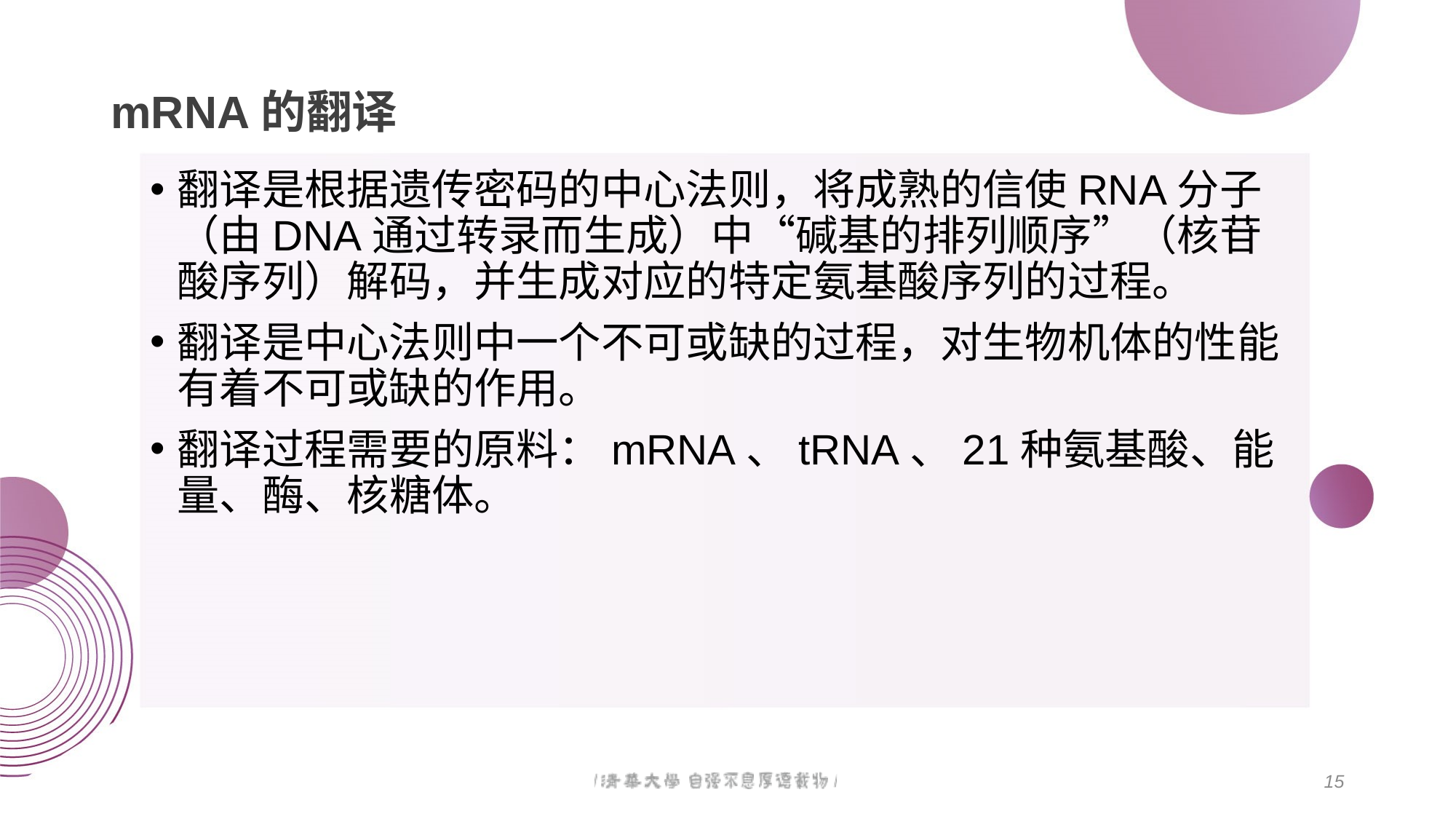

# mRNA的翻译
翻译是根据遗传密码的中心法则，将成熟的信使RNA分子（由DNA通过转录而生成）中“碱基的排列顺序”（核苷酸序列）解码，并生成对应的特定氨基酸序列的过程。
翻译是中心法则中一个不可或缺的过程，对生物机体的性能有着不可或缺的作用。
翻译过程需要的原料：mRNA、tRNA、21种氨基酸、能量、酶、核糖体。
15